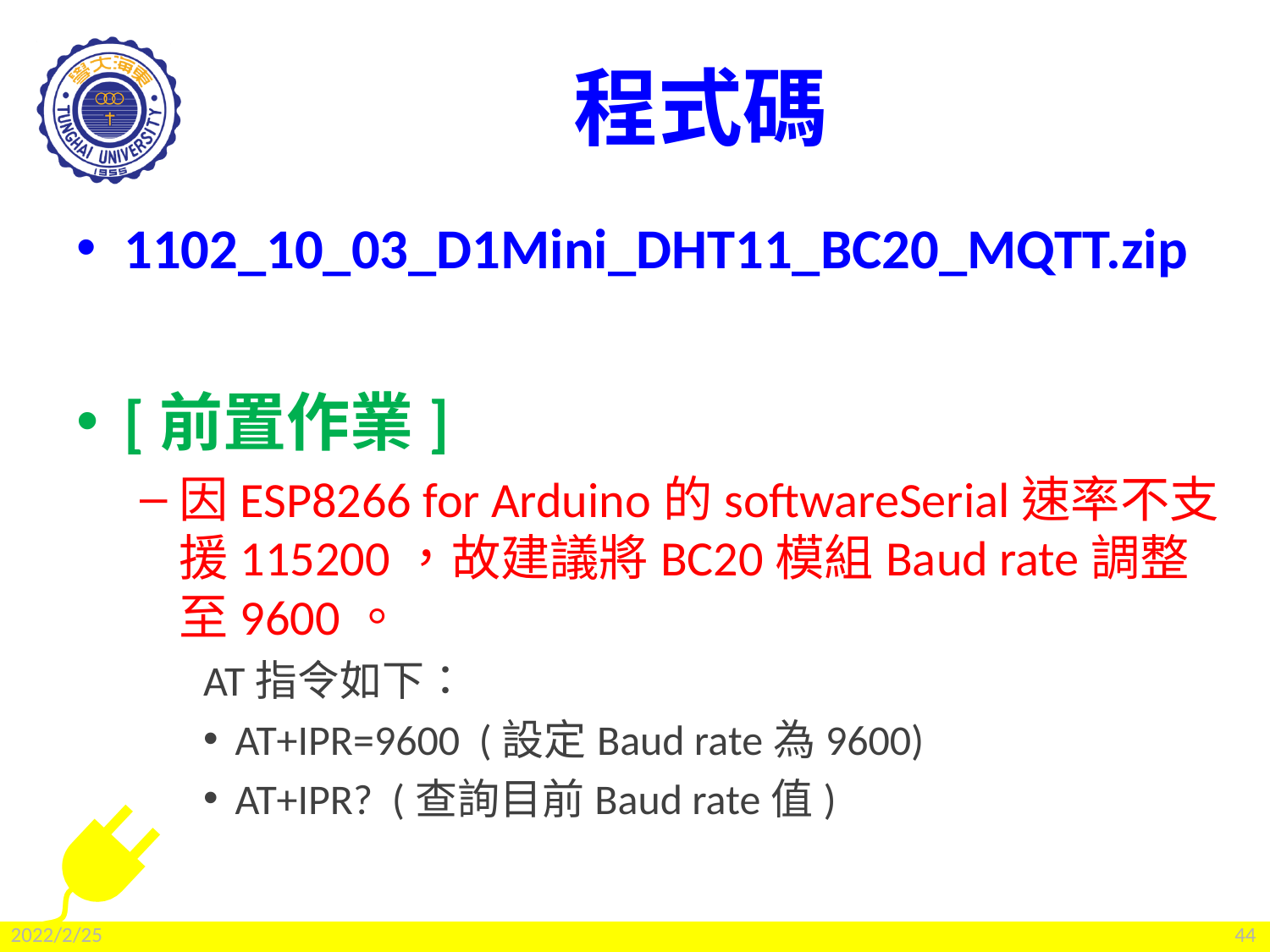

# 程式碼
1102_10_03_D1Mini_DHT11_BC20_MQTT.zip

[前置作業]
因ESP8266 for Arduino的softwareSerial速率不支援115200，故建議將BC20模組Baud rate調整至9600。
AT指令如下：
AT+IPR=9600  (設定Baud rate為9600)
AT+IPR?  (查詢目前Baud rate值)
2022/2/25

44